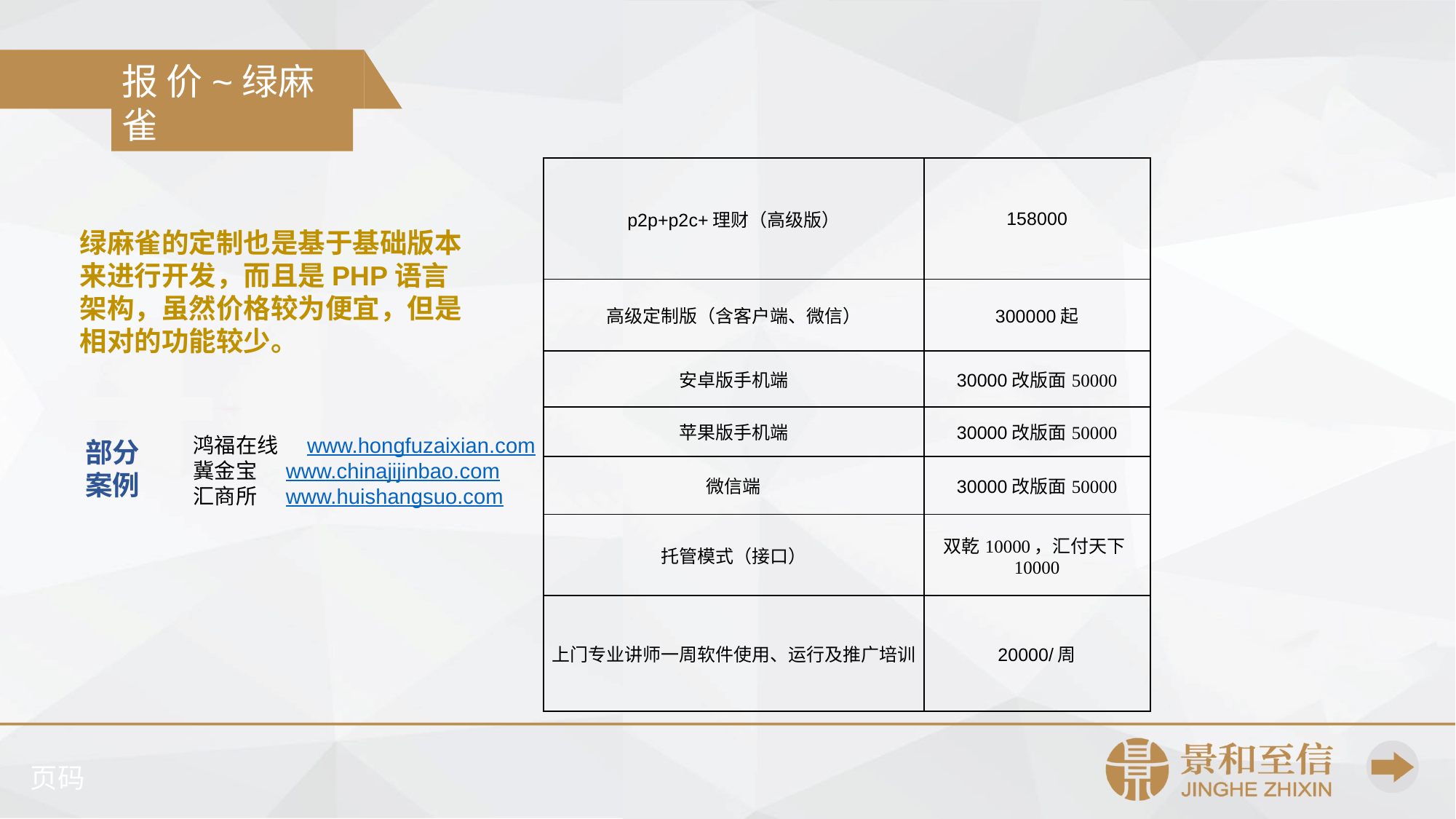

报 价~绿麻雀
| p2p+p2c+理财（高级版） | 158000 |
| --- | --- |
| 高级定制版（含客户端、微信） | 300000起 |
| 安卓版手机端 | 30000改版面50000 |
| 苹果版手机端 | 30000改版面50000 |
| 微信端 | 30000改版面50000 |
| 托管模式（接口） | 双乾10000，汇付天下10000 |
| 上门专业讲师一周软件使用、运行及推广培训 | 20000/周 |
绿麻雀的定制也是基于基础版本来进行开发，而且是PHP语言架构，虽然价格较为便宜，但是相对的功能较少。
鸿福在线     www.hongfuzaixian.com
冀金宝     www.chinajijinbao.com
汇商所     www.huishangsuo.com

部分案例
页码